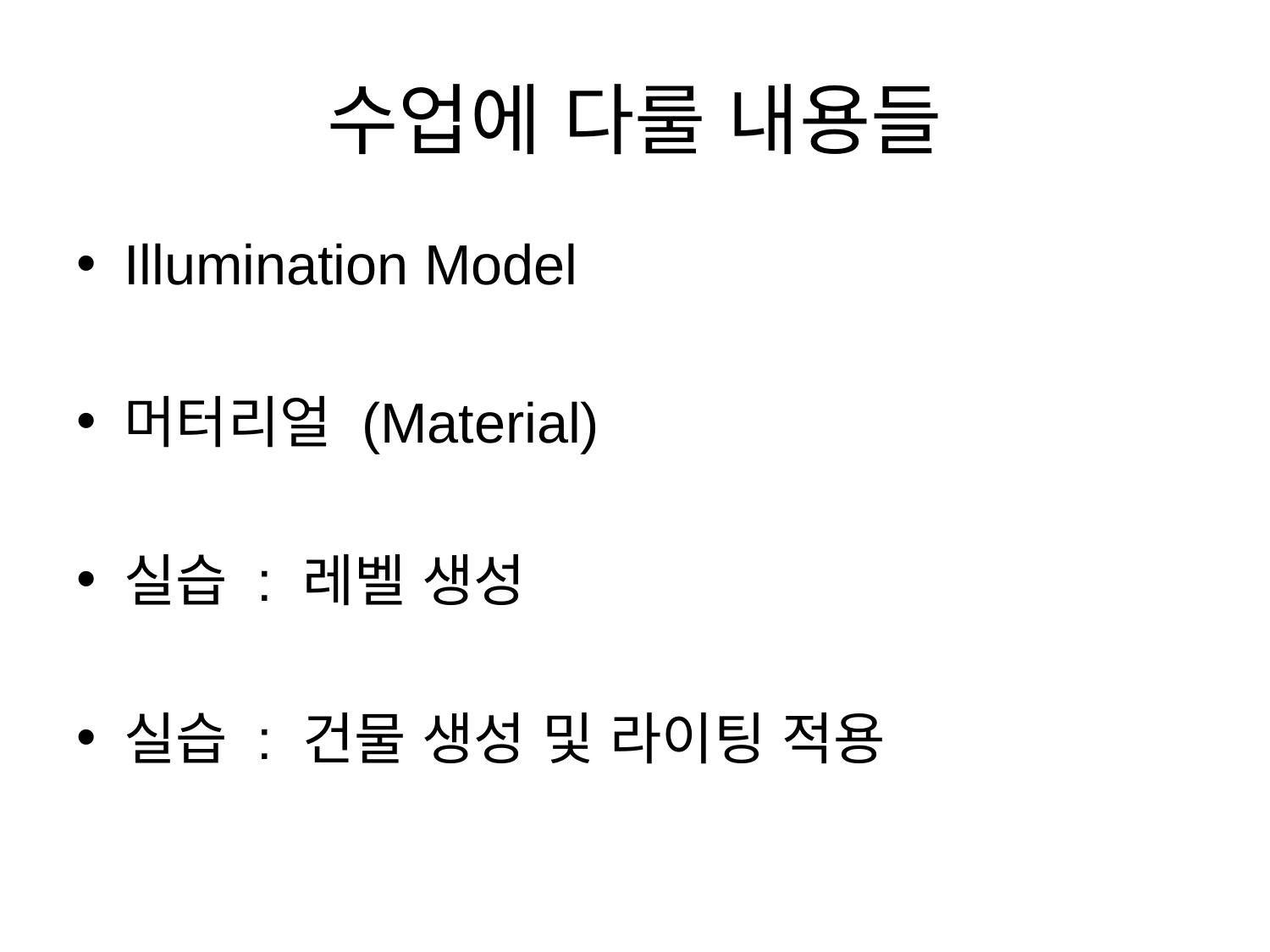

# 수업에 다룰 내용들
Illumination Model

머터리얼 (Material)

실습 : 레벨 생성

실습 : 건물 생성 및 라이팅 적용